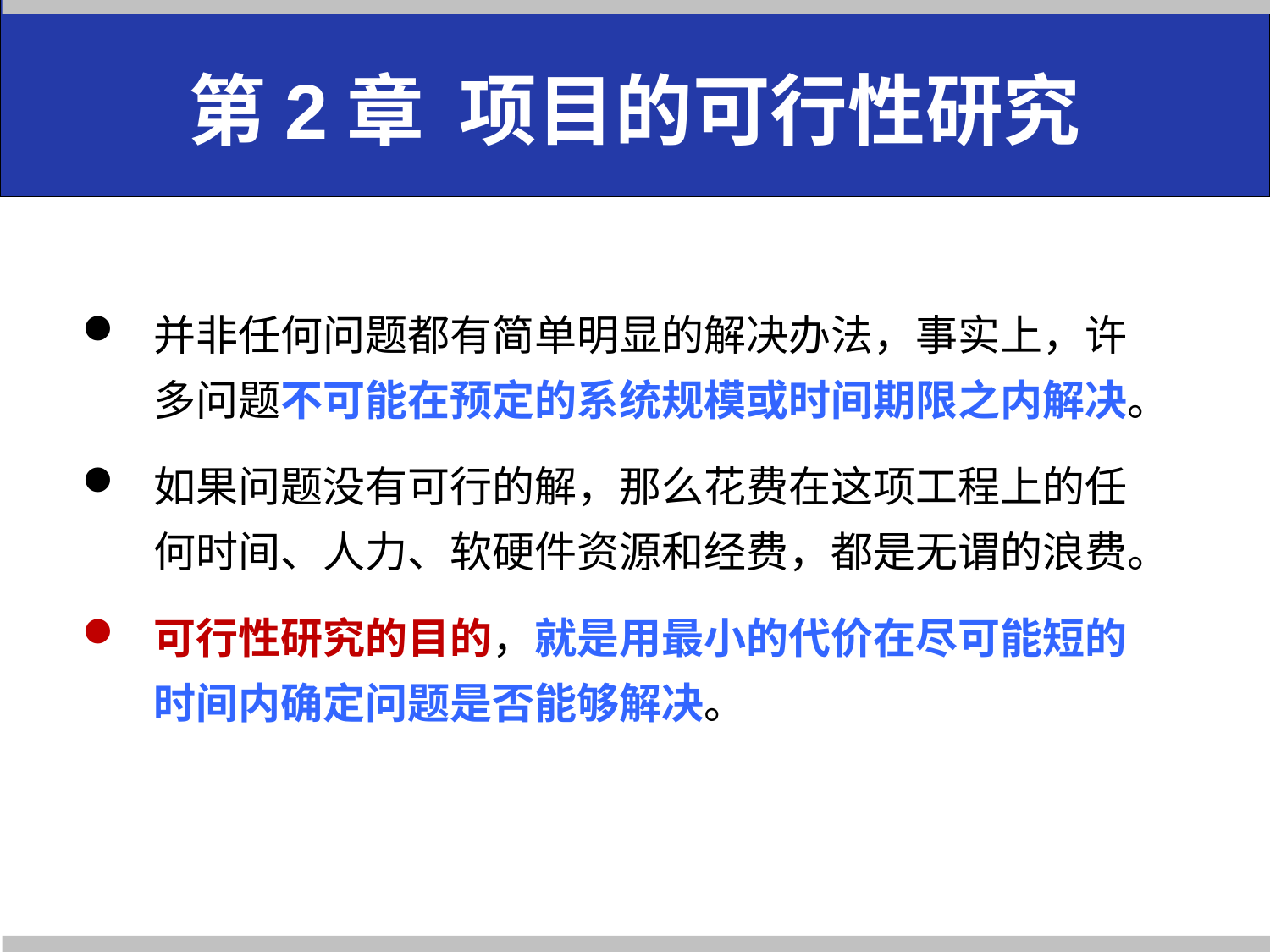

# 第2章  项目的可行性研究
并非任何问题都有简单明显的解决办法，事实上，许多问题不可能在预定的系统规模或时间期限之内解决。
如果问题没有可行的解，那么花费在这项工程上的任何时间、人力、软硬件资源和经费，都是无谓的浪费。
可行性研究的目的，就是用最小的代价在尽可能短的时间内确定问题是否能够解决。